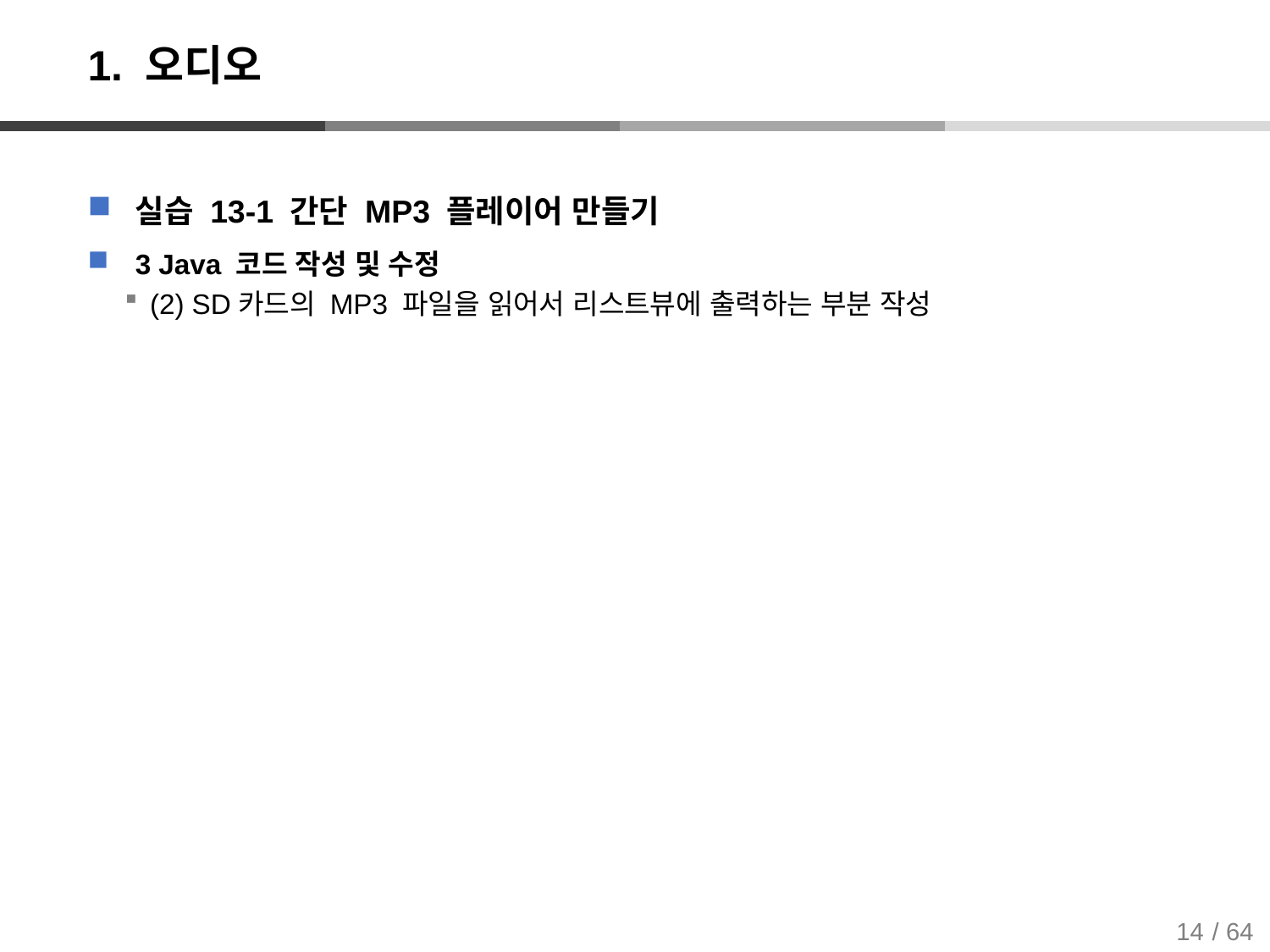

# 1. 오디오
실습 13-1 간단 MP3 플레이어 만들기
3 Java 코드 작성 및 수정
(2) SD카드의 MP3 파일을 읽어서 리스트뷰에 출력하는 부분 작성